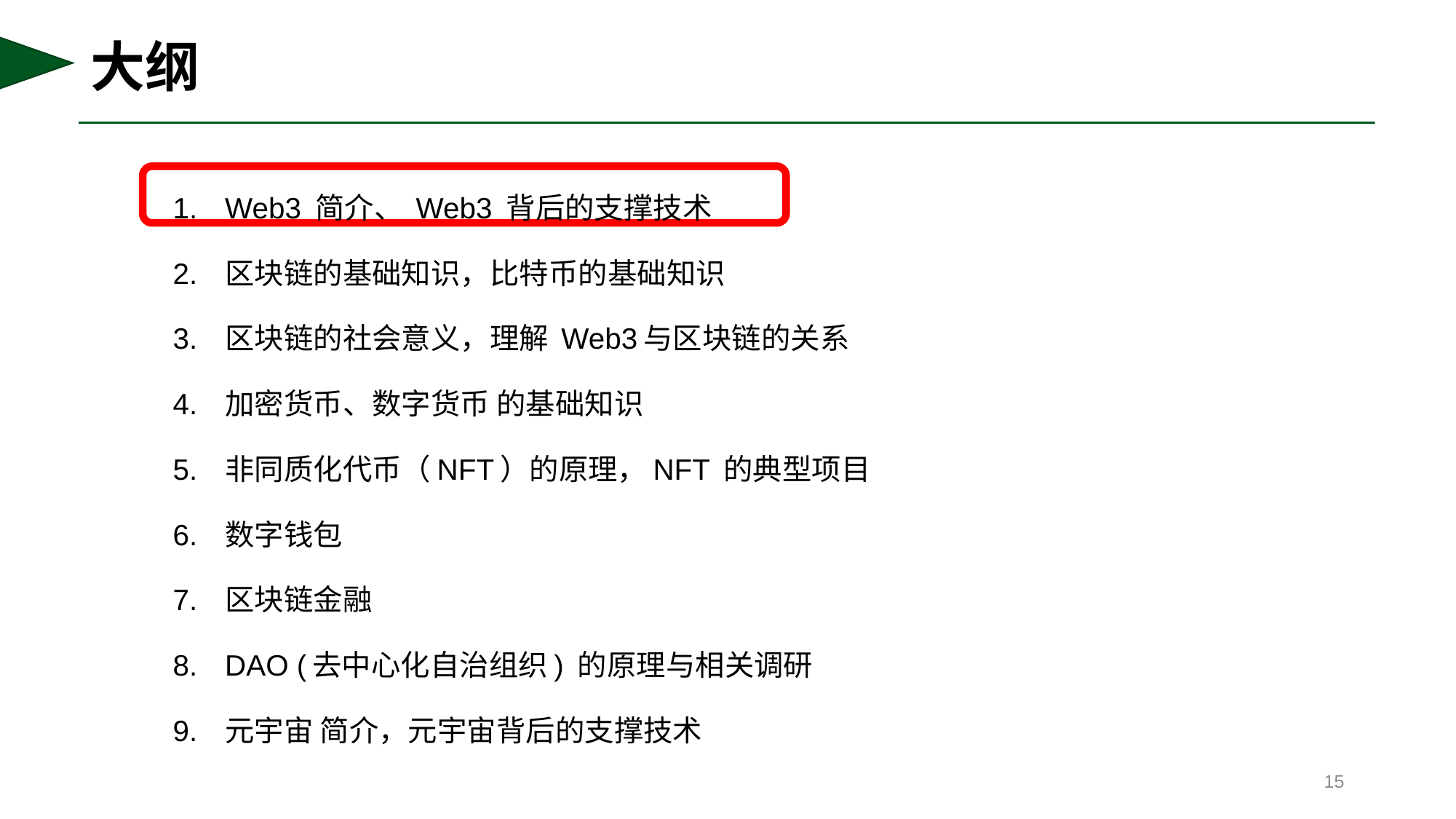

# 大纲

Web3 简介、 Web3 背后的支撑技术
区块链的基础知识，比特币的基础知识
区块链的社会意义，理解 Web3与区块链的关系
加密货币、数字货币 的基础知识
非同质化代币（NFT）的原理，NFT 的典型项目
数字钱包
区块链金融
DAO (去中心化自治组织) 的原理与相关调研
元宇宙 简介，元宇宙背后的支撑技术
15